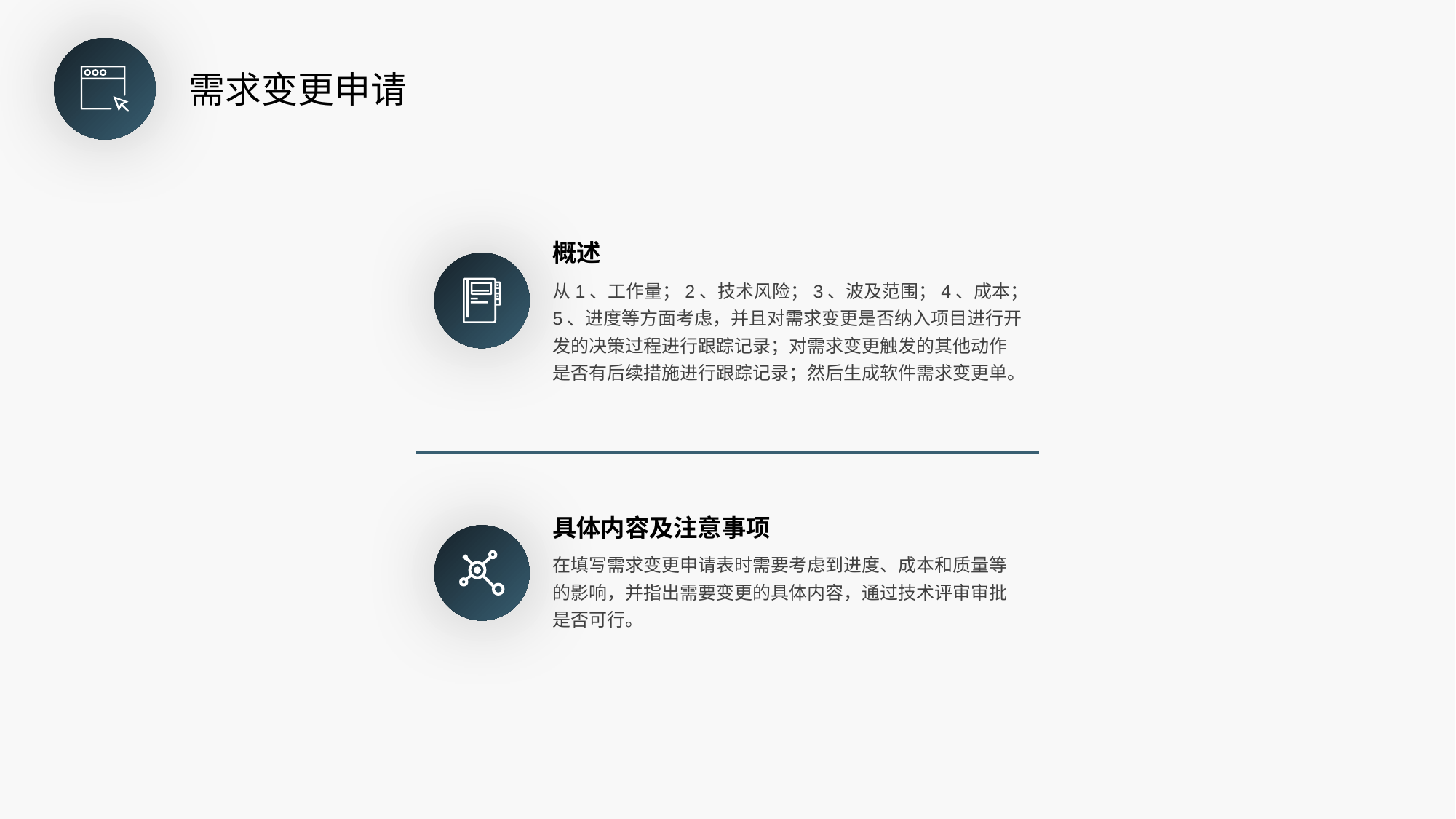

需求变更申请
概述
从1、工作量；2、技术风险；3、波及范围；4、成本；5、进度等方面考虑，并且对需求变更是否纳入项目进行开发的决策过程进行跟踪记录；对需求变更触发的其他动作是否有后续措施进行跟踪记录；然后生成软件需求变更单。

具体内容及注意事项
在填写需求变更申请表时需要考虑到进度、成本和质量等的影响，并指出需要变更的具体内容，通过技术评审审批是否可行。